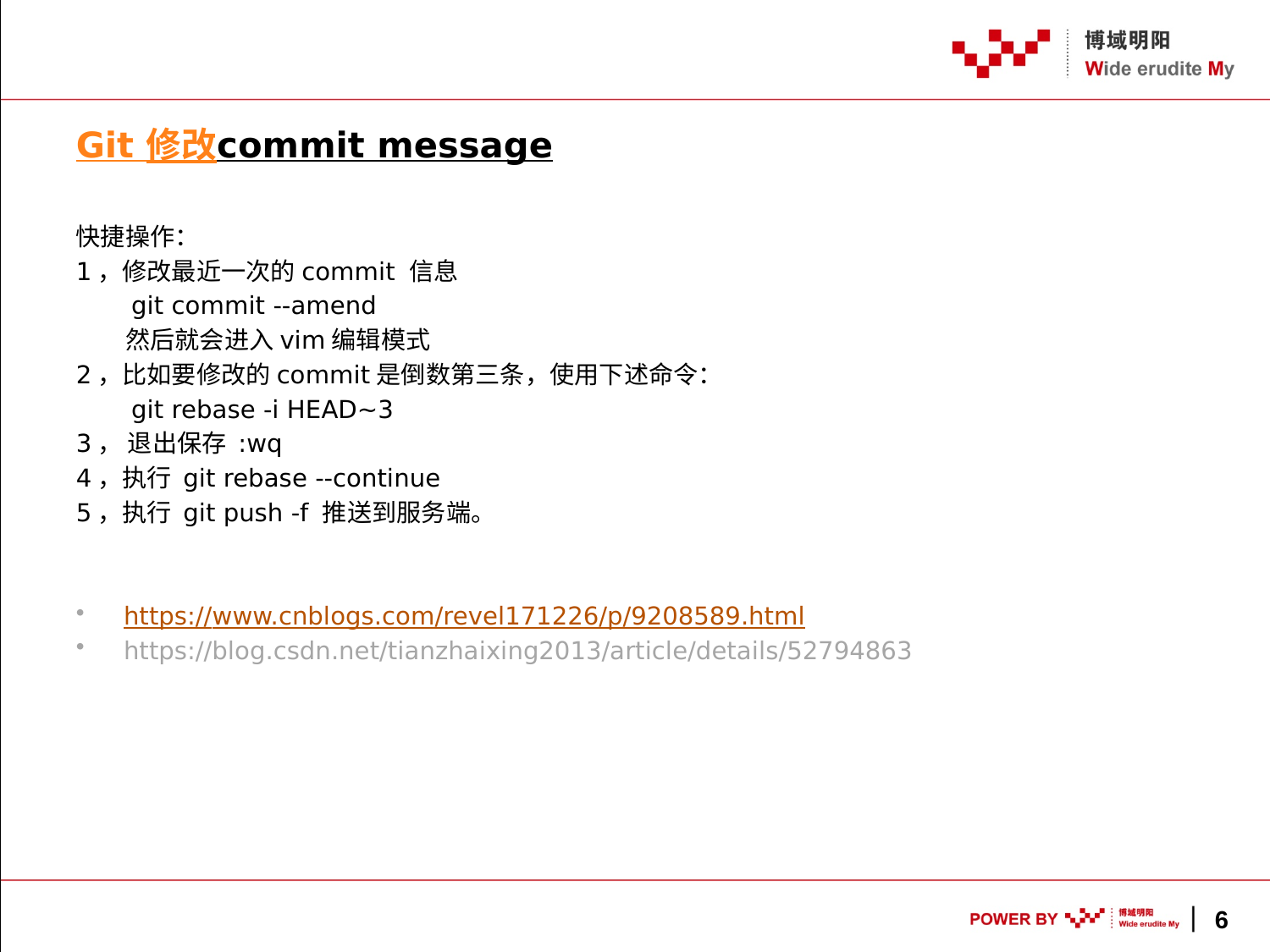

Git 修改commit message
快捷操作：
1，修改最近一次的commit 信息
　　git commit --amend
　　然后就会进入vim编辑模式
2，比如要修改的commit是倒数第三条，使用下述命令：
　　git rebase -i HEAD~3
3， 退出保存 :wq
4，执行 git rebase --continue
5，执行 git push -f 推送到服务端。

https://www.cnblogs.com/revel171226/p/9208589.html
https://blog.csdn.net/tianzhaixing2013/article/details/52794863

6